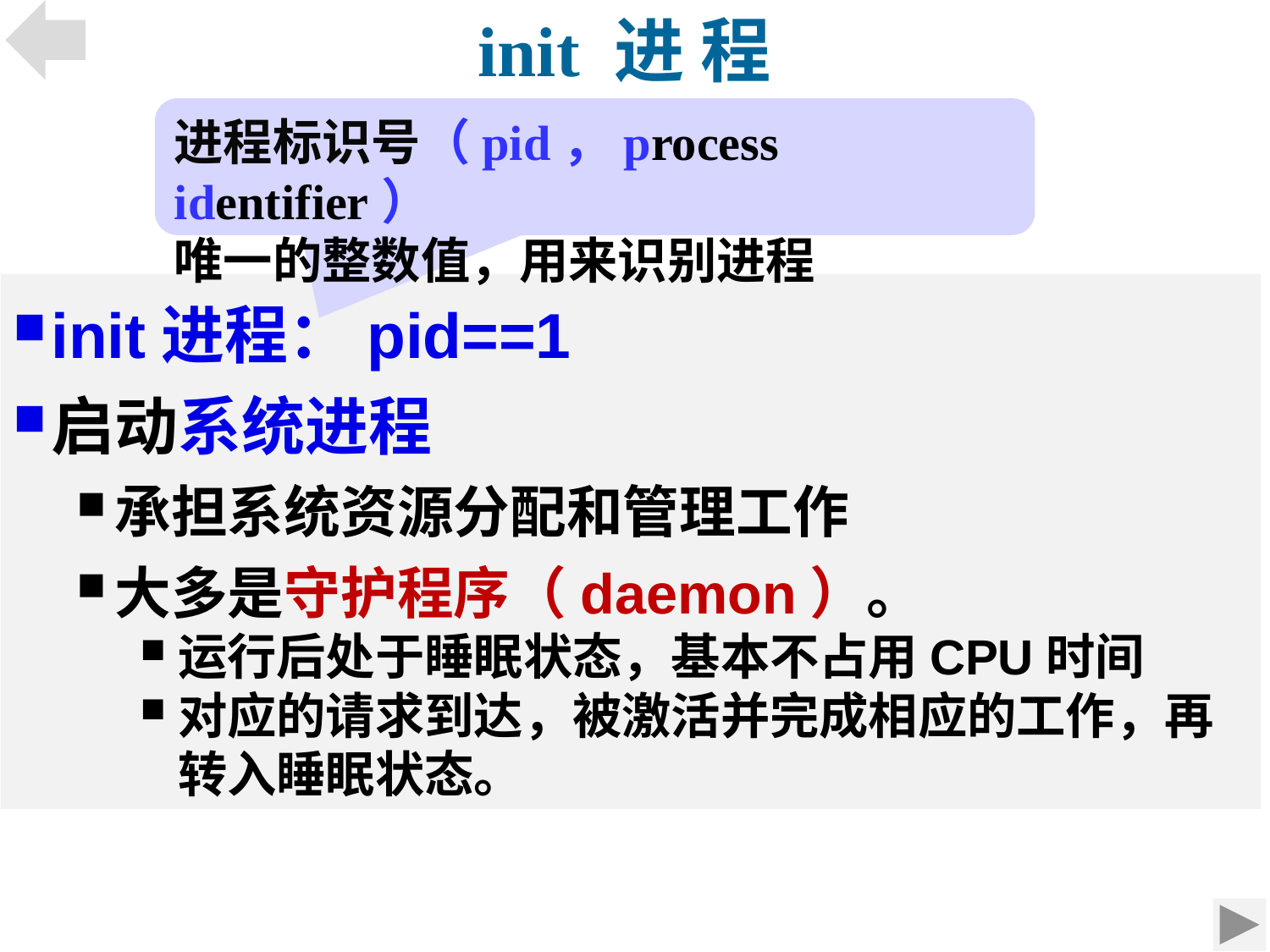

init 进 程
进程标识号（pid，process identifier）
唯一的整数值，用来识别进程

init进程：pid==1
启动系统进程
承担系统资源分配和管理工作
大多是守护程序（daemon）。
运行后处于睡眠状态，基本不占用CPU时间
对应的请求到达，被激活并完成相应的工作，再转入睡眠状态。